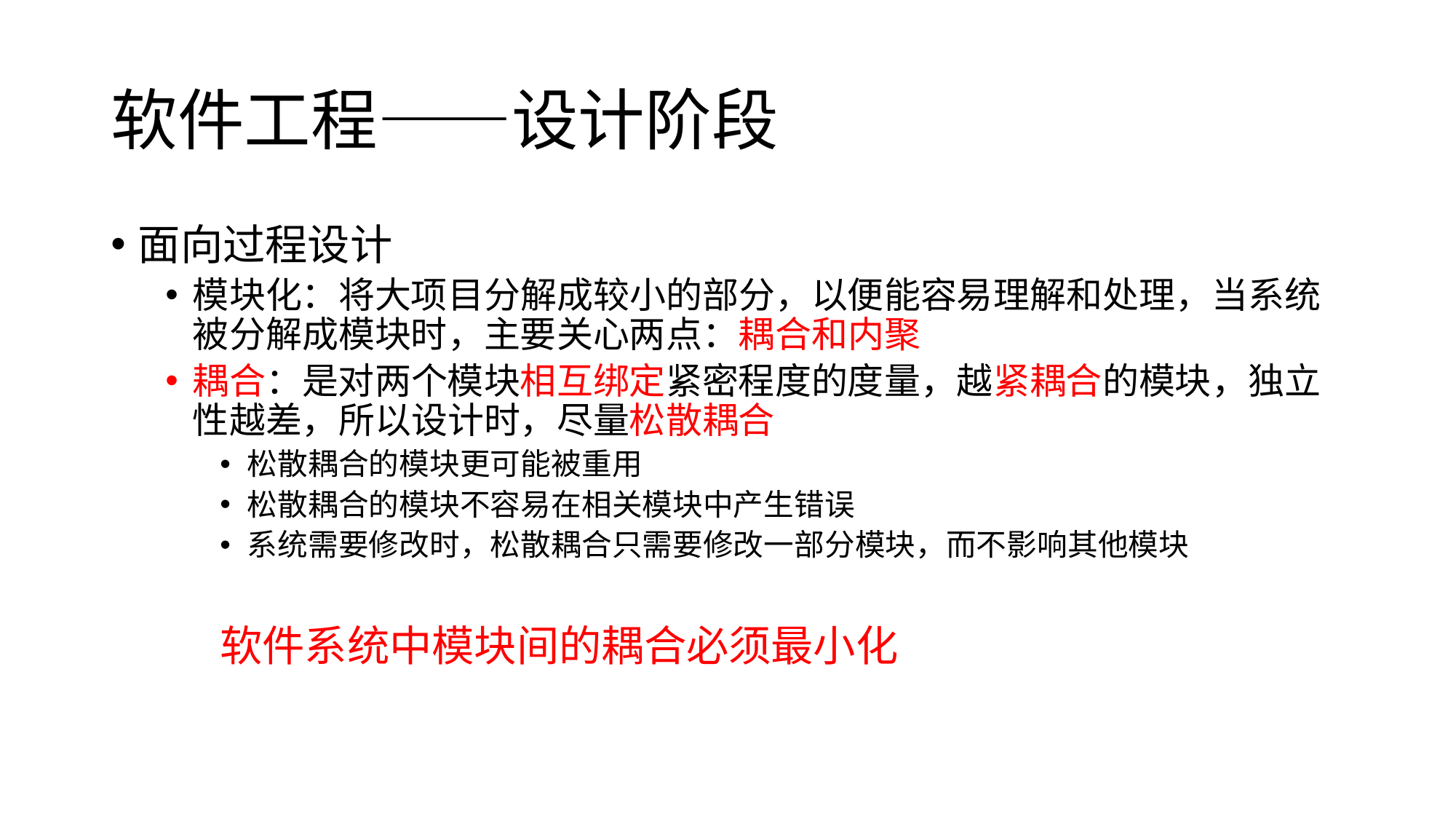

# 软件工程——设计阶段
面向过程设计
模块化：将大项目分解成较小的部分，以便能容易理解和处理，当系统被分解成模块时，主要关心两点：耦合和内聚
耦合：是对两个模块相互绑定紧密程度的度量，越紧耦合的模块，独立性越差，所以设计时，尽量松散耦合
松散耦合的模块更可能被重用
松散耦合的模块不容易在相关模块中产生错误
系统需要修改时，松散耦合只需要修改一部分模块，而不影响其他模块

软件系统中模块间的耦合必须最小化